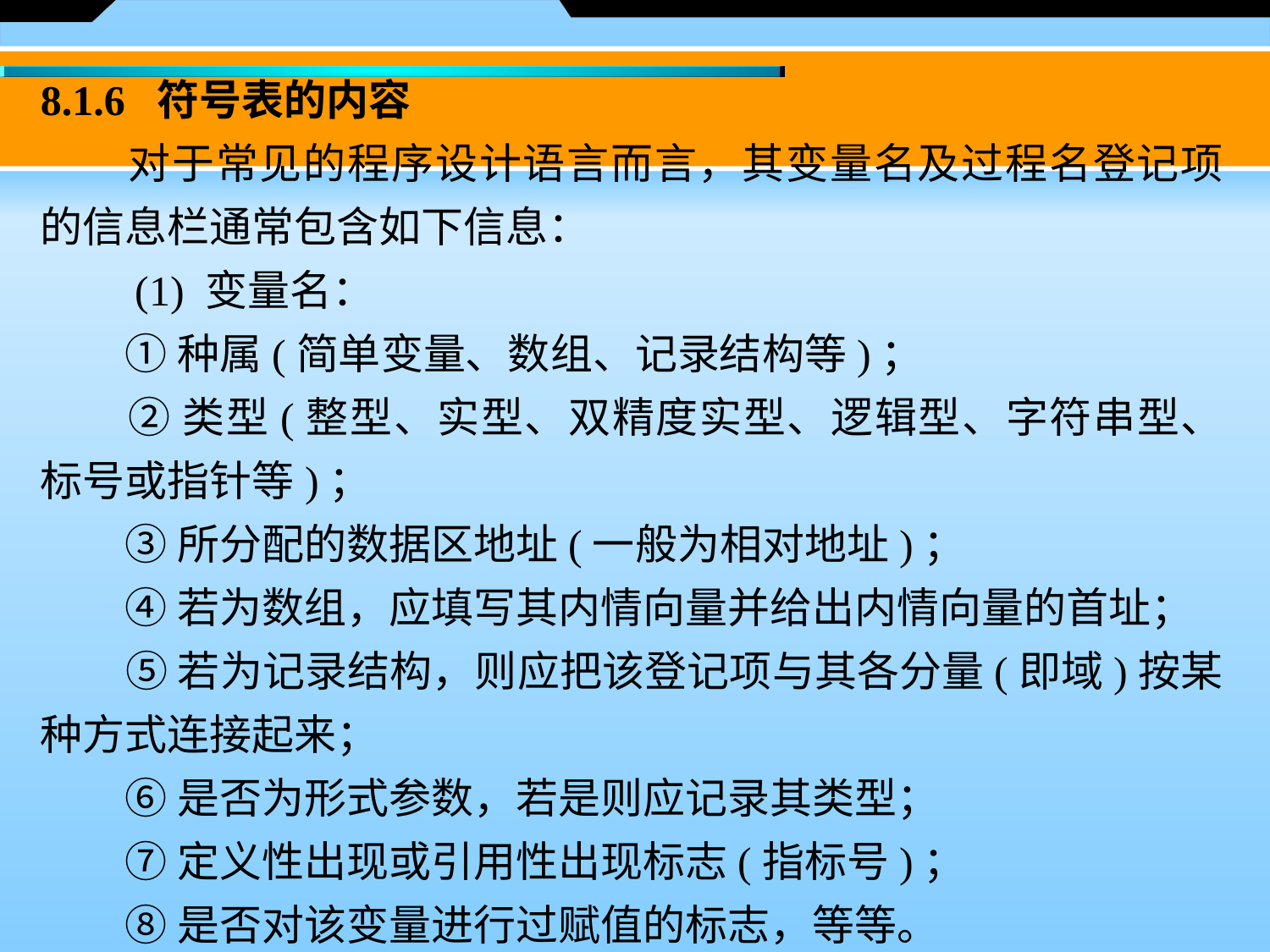

8.1.6  符号表的内容
　　对于常见的程序设计语言而言，其变量名及过程名登记项的信息栏通常包含如下信息：
　　(1) 变量名：
　　① 种属(简单变量、数组、记录结构等)；
　　② 类型(整型、实型、双精度实型、逻辑型、字符串型、标号或指针等)；
　　③ 所分配的数据区地址(一般为相对地址)；
　　④ 若为数组，应填写其内情向量并给出内情向量的首址；
　　⑤ 若为记录结构，则应把该登记项与其各分量(即域)按某种方式连接起来；
　　⑥ 是否为形式参数，若是则应记录其类型；
　　⑦ 定义性出现或引用性出现标志(指标号)；
　　⑧ 是否对该变量进行过赋值的标志，等等。